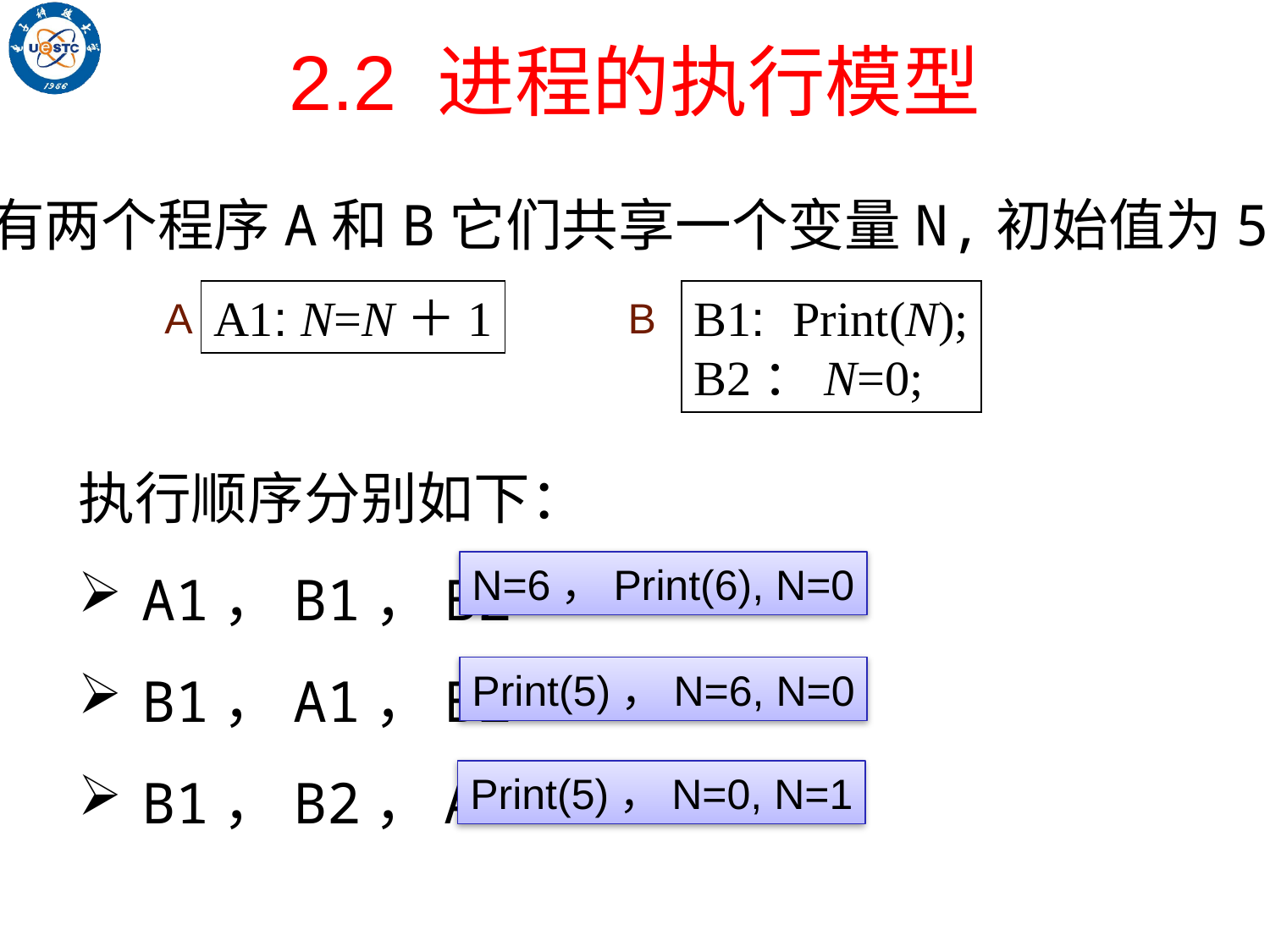

# 2.2 进程的执行模型
有两个程序A和B它们共享一个变量N,初始值为5

A1: N=N＋1
B1:  Print(N);
B2：N=0;
A
B
执行顺序分别如下：
A1，B1，B2
B1，A1，B2
B1，B2，A1
N=6，Print(6), N=0
Print(5)，N=6, N=0
Print(5)，N=0, N=1